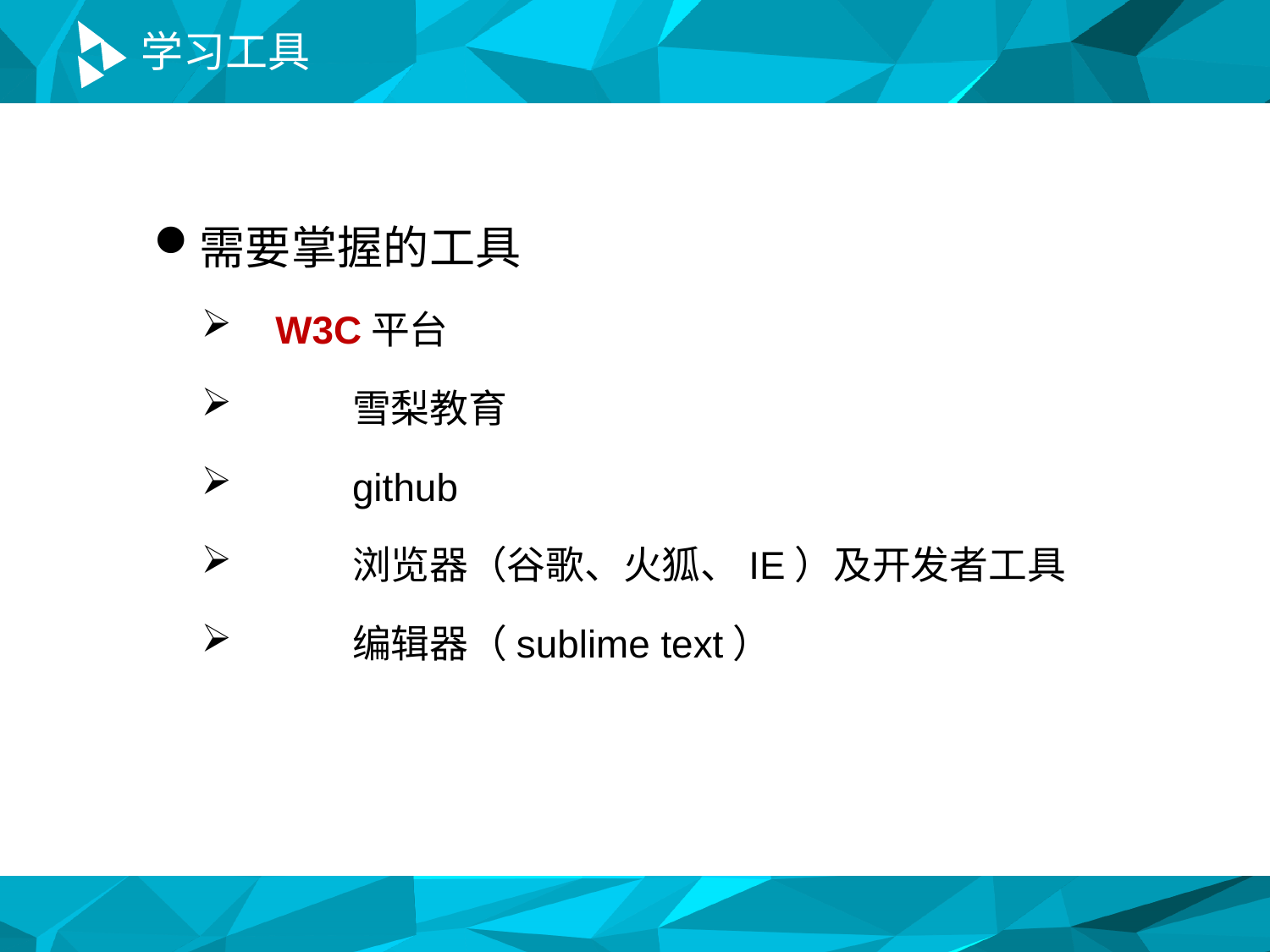

# 学习工具
需要掌握的工具
    W3C平台
	雪梨教育
	github
	浏览器（谷歌、火狐、IE）及开发者工具
	编辑器（sublime text）